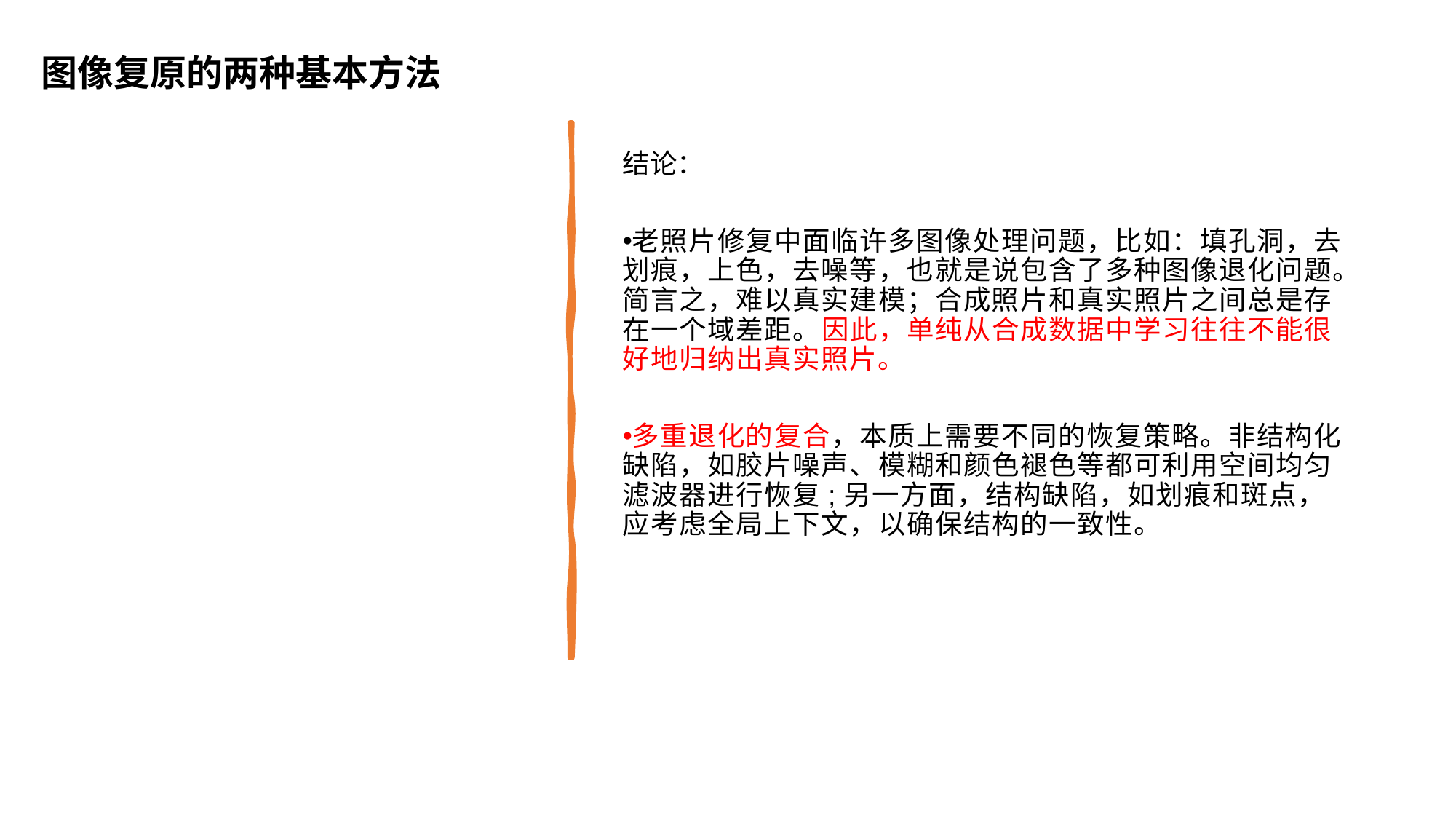

# 图像复原的两种基本方法
结论：

老照片修复中面临许多图像处理问题，比如：填孔洞，去划痕，上色，去噪等，也就是说包含了多种图像退化问题。简言之，难以真实建模；合成照片和真实照片之间总是存在一个域差距。因此，单纯从合成数据中学习往往不能很好地归纳出真实照片。

多重退化的复合，本质上需要不同的恢复策略。非结构化缺陷，如胶片噪声、模糊和颜色褪色等都可利用空间均匀滤波器进行恢复;另一方面，结构缺陷，如划痕和斑点，应考虑全局上下文，以确保结构的一致性。